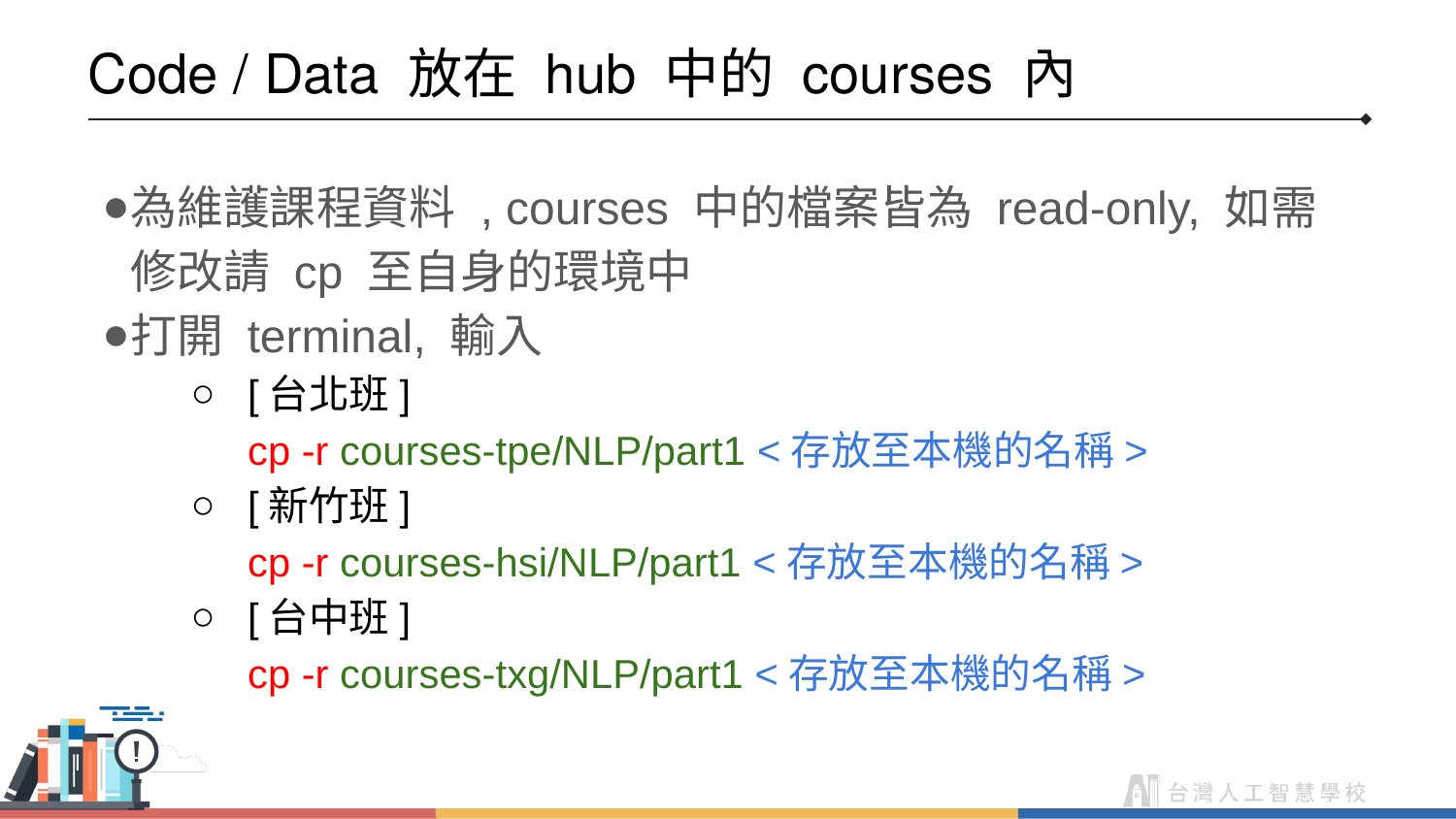

Code / Data 放在 hub 中的 courses 內
為維護課程資料 , courses 中的檔案皆為 read-only, 如需修改請 cp 至自身的環境中
打開 terminal, 輸入
[台北班]
cp -r courses-tpe/NLP/part1 <存放至本機的名稱>
[新竹班]
cp -r courses-hsi/NLP/part1 <存放至本機的名稱>
[台中班]
cp -r courses-txg/NLP/part1 <存放至本機的名稱>